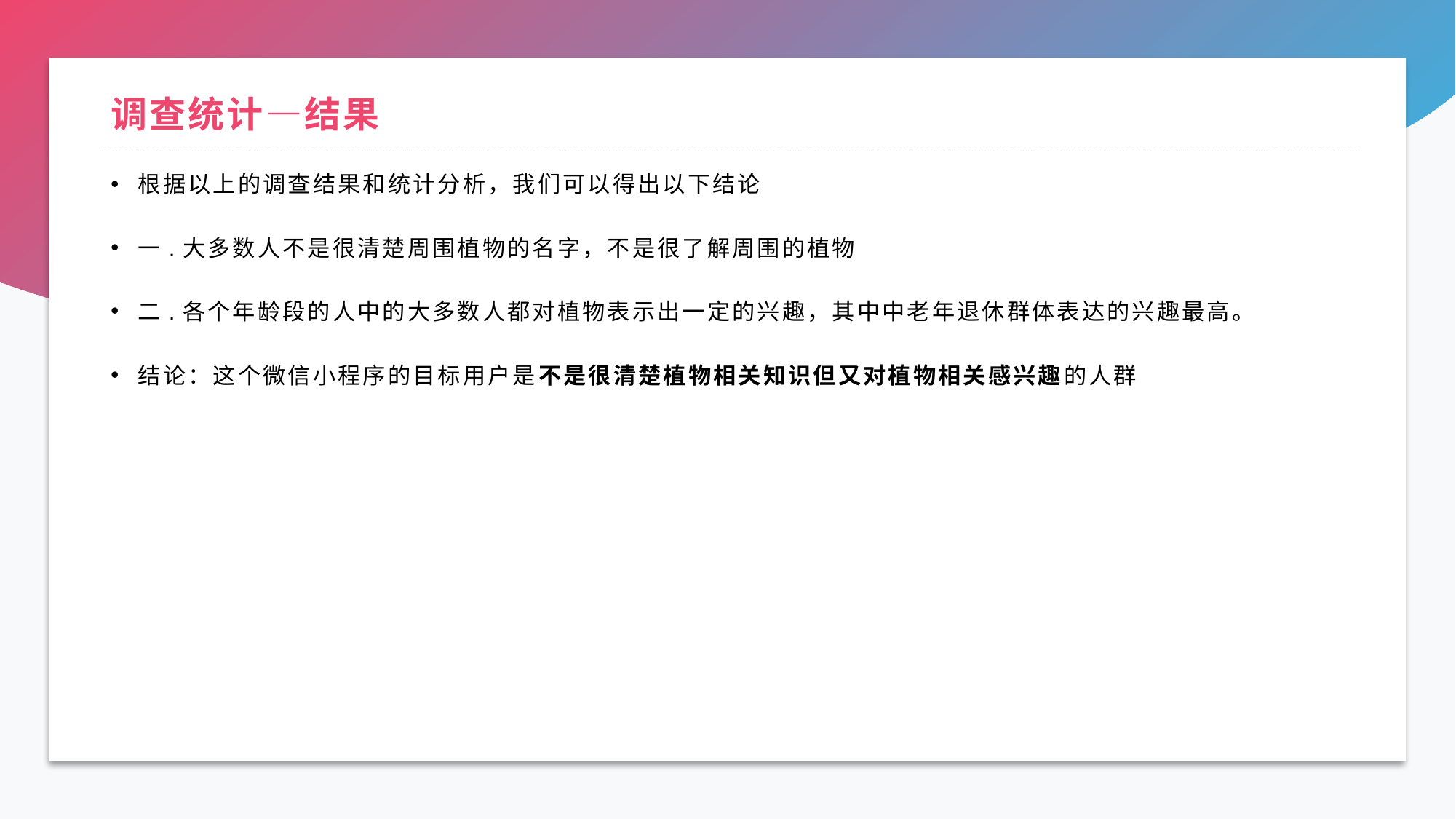

# 调查统计—结果
根据以上的调查结果和统计分析，我们可以得出以下结论
一.大多数人不是很清楚周围植物的名字，不是很了解周围的植物
二.各个年龄段的人中的大多数人都对植物表示出一定的兴趣，其中中老年退休群体表达的兴趣最高。
结论：这个微信小程序的目标用户是不是很清楚植物相关知识但又对植物相关感兴趣的人群